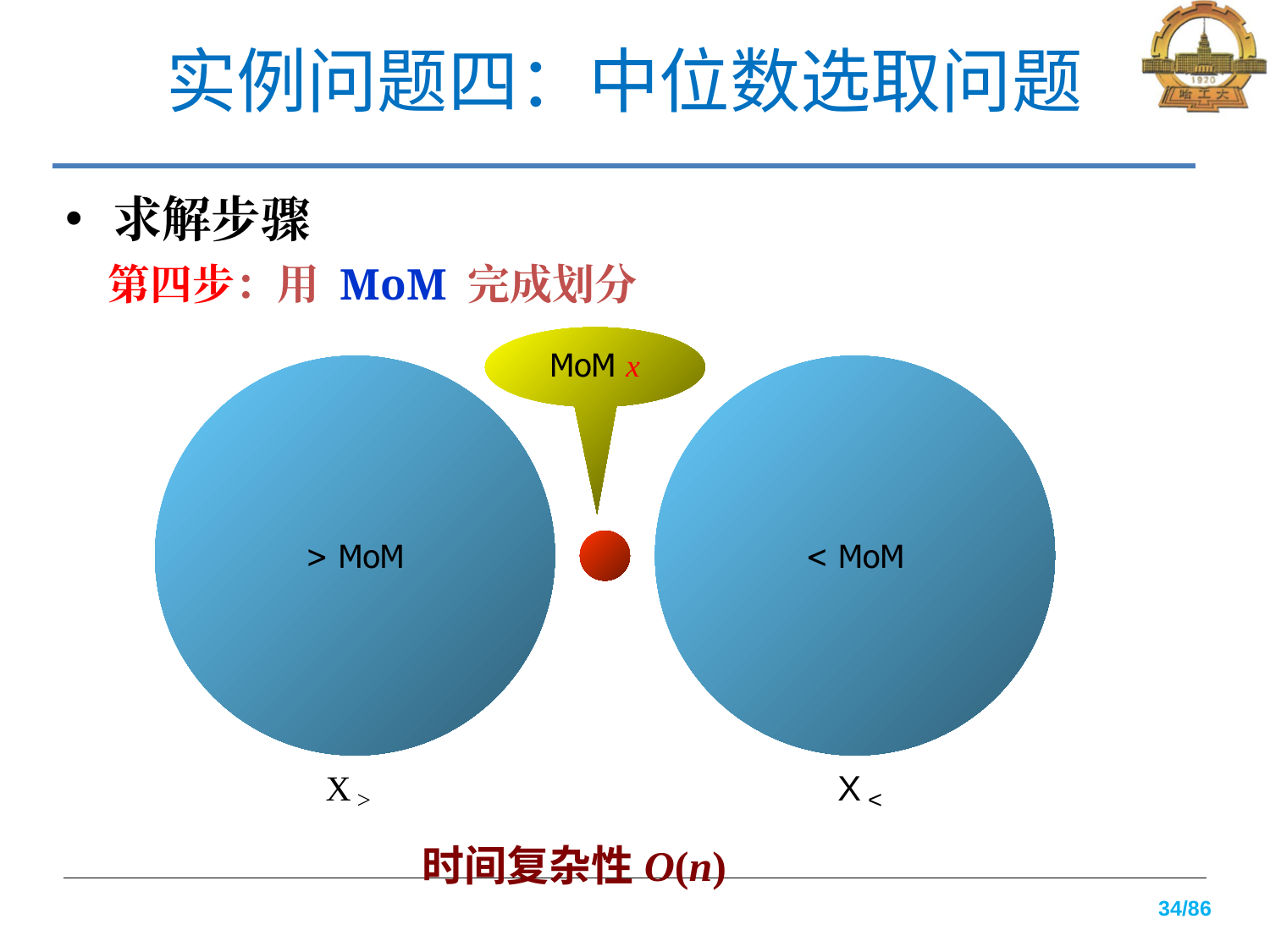

# 实例问题四：中位数选取问题
求解步骤
第四步：用 MoM 完成划分
MoM x
> MoM
< MoM

X
>

X
<
时间复杂性O(n)